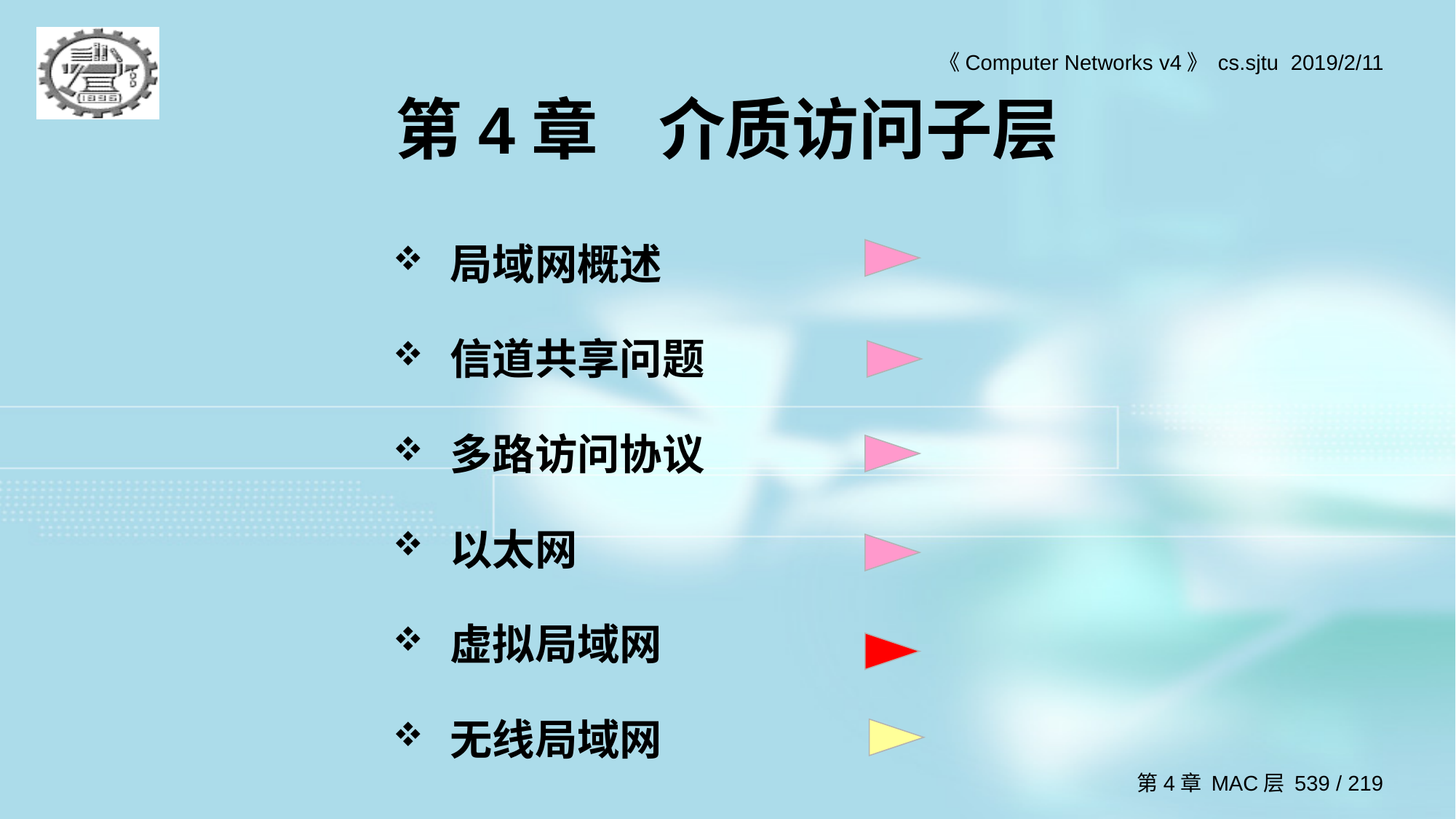

# 第4章    介质访问子层
局域网概述
信道共享问题
多路访问协议
以太网
虚拟局域网
无线局域网